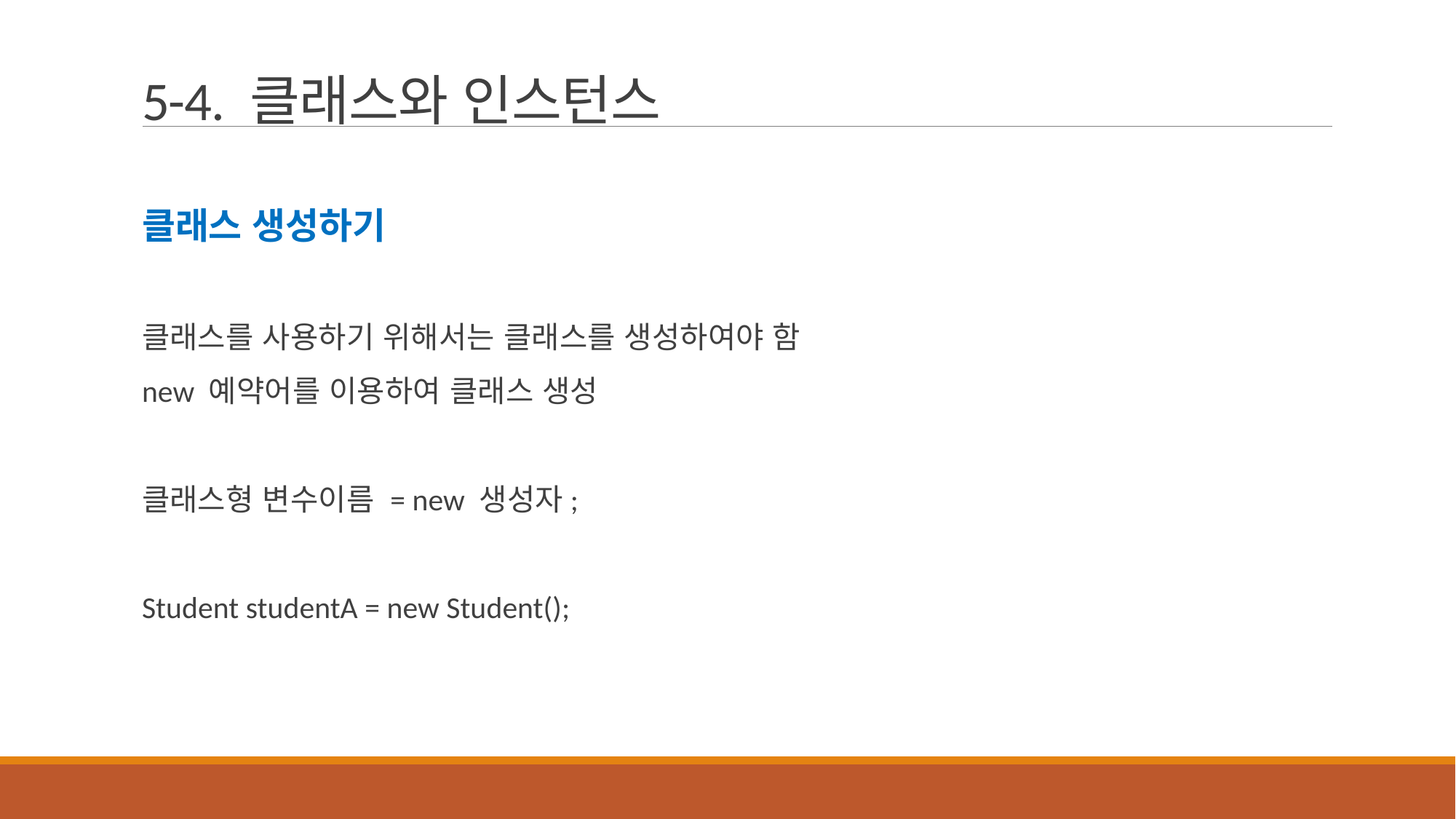

# 5-4. 클래스와 인스턴스
클래스 생성하기

클래스를 사용하기 위해서는 클래스를 생성하여야 함
new 예약어를 이용하여 클래스 생성

클래스형 변수이름 = new 생성자;

Student studentA = new Student();